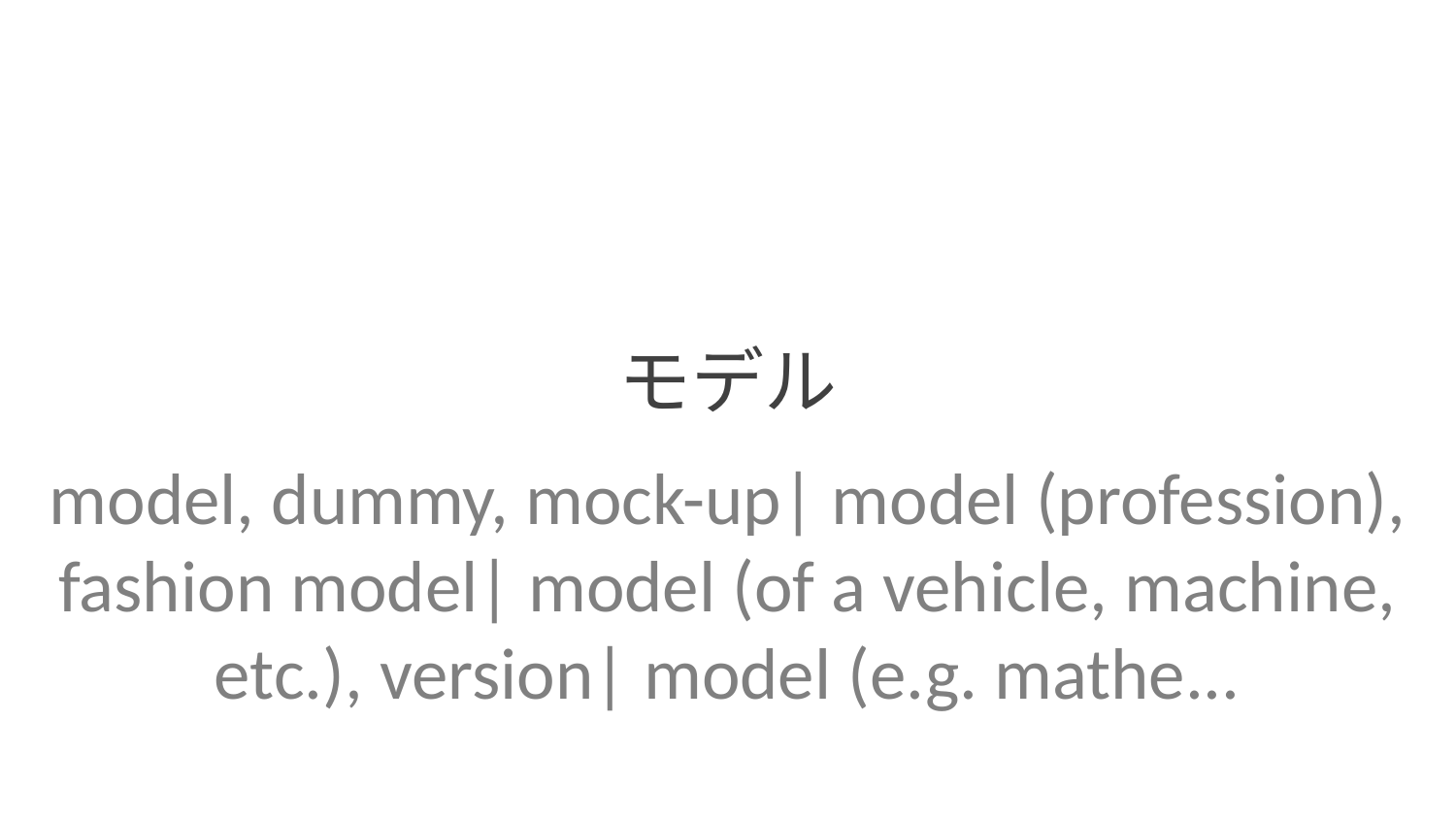

モデル
model, dummy, mock-up| model (profession), fashion model| model (of a vehicle, machine, etc.), version| model (e.g. mathe...